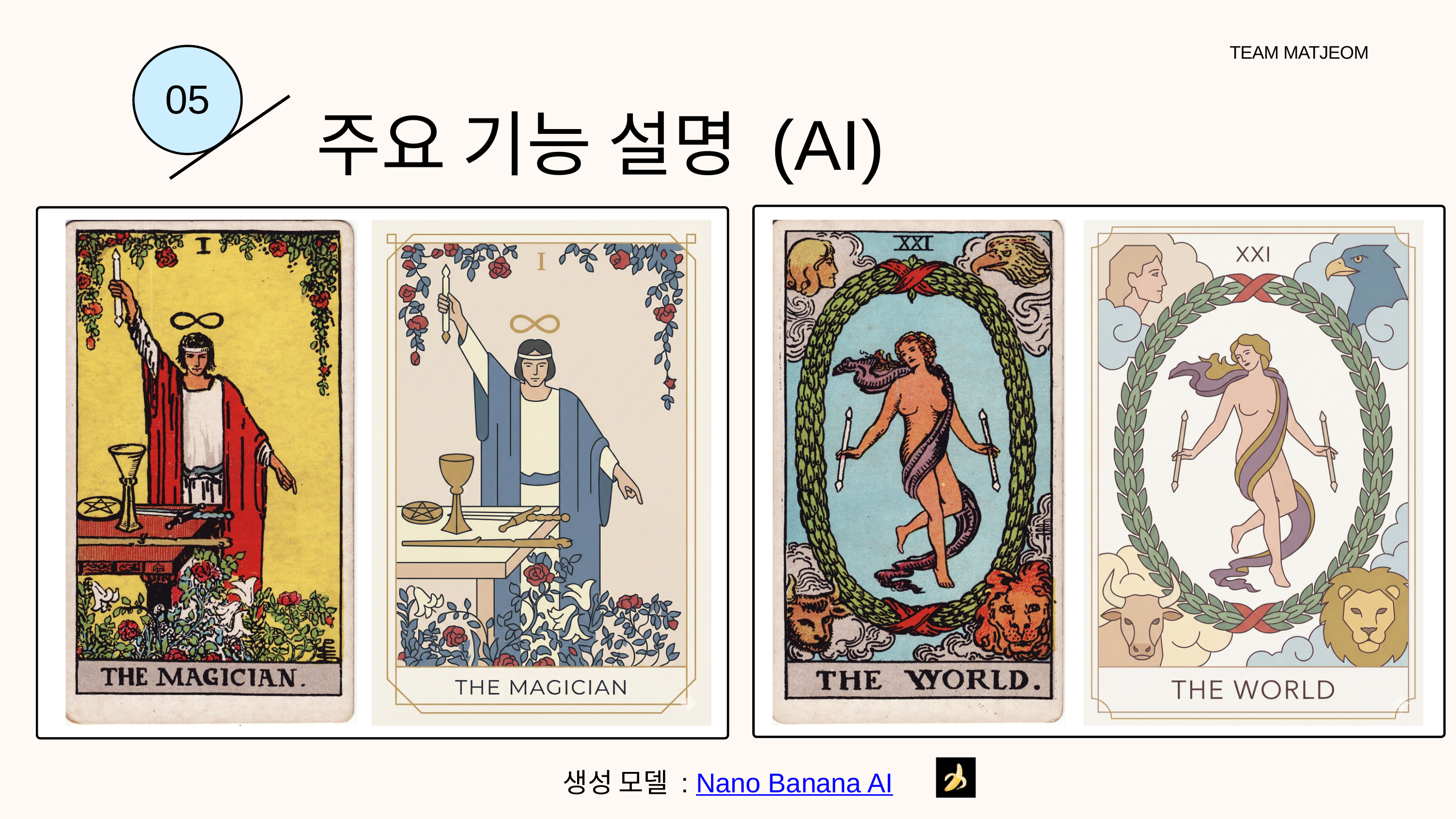

TEAM MATJEOM

05

주요 기능 설명 (AI)

생성 모델 : Nano Banana AI